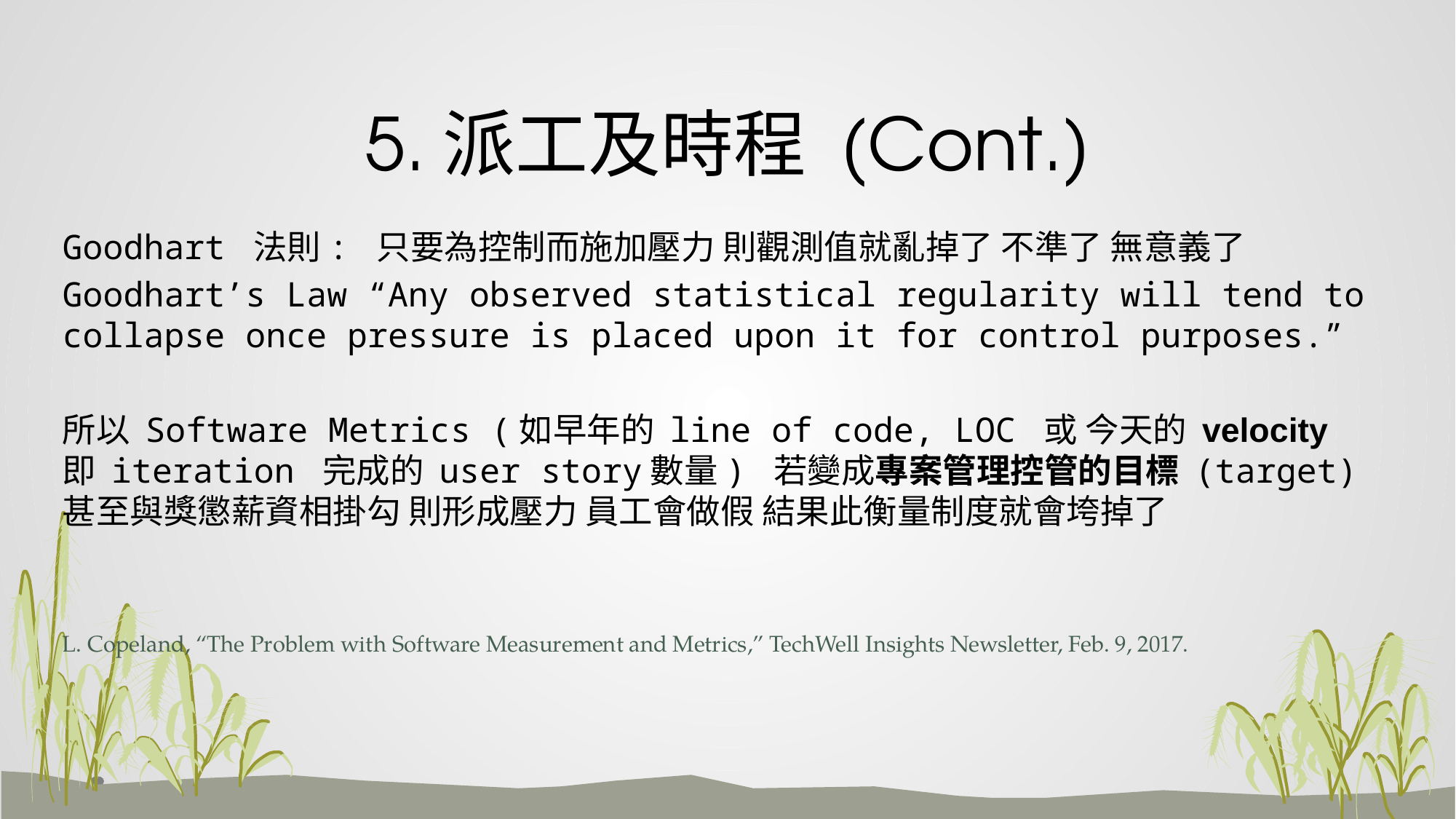

# 5.派工及時程 (Cont.)
Goodhart 法則: 只要為控制而施加壓力 則觀測值就亂掉了 不準了 無意義了
Goodhart’s Law “Any observed statistical regularity will tend to collapse once pressure is placed upon it for control purposes.”

所以 Software Metrics (如早年的 line of code, LOC 或 今天的 velocity 即 iteration 完成的 user story數量) 若變成專案管理控管的目標 (target) 甚至與獎懲薪資相掛勾 則形成壓力 員工會做假 結果此衡量制度就會垮掉了

L. Copeland, “The Problem with Software Measurement and Metrics,” TechWell Insights Newsletter, Feb. 9, 2017.